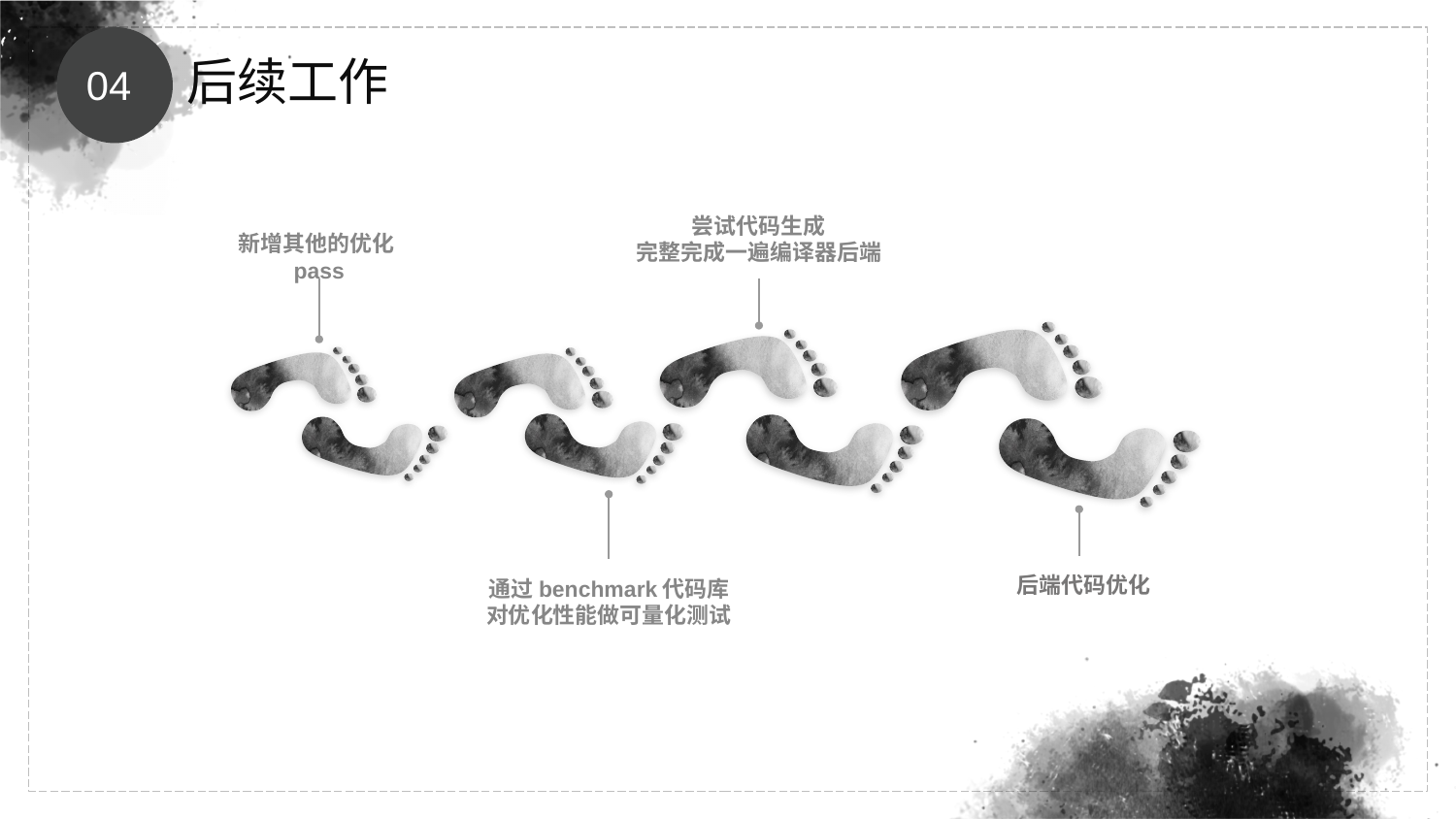

后续工作
04
尝试代码生成
完整完成一遍编译器后端
新增其他的优化pass

后端代码优化
通过benchmark代码库
对优化性能做可量化测试